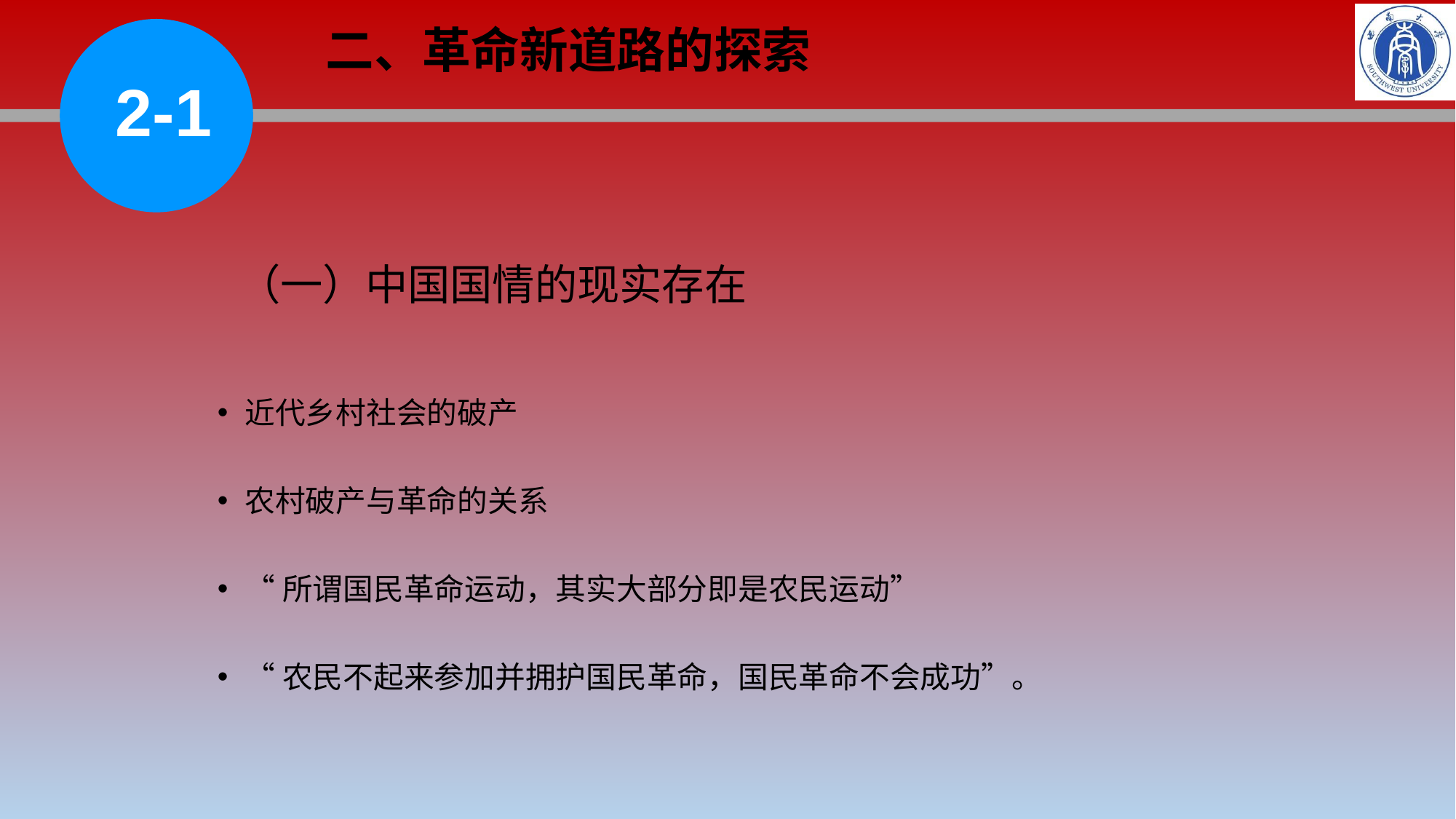

二、革命新道路的探索

2-1
（一）中国国情的现实存在
近代乡村社会的破产
农村破产与革命的关系
“所谓国民革命运动，其实大部分即是农民运动”
“农民不起来参加并拥护国民革命，国民革命不会成功”。